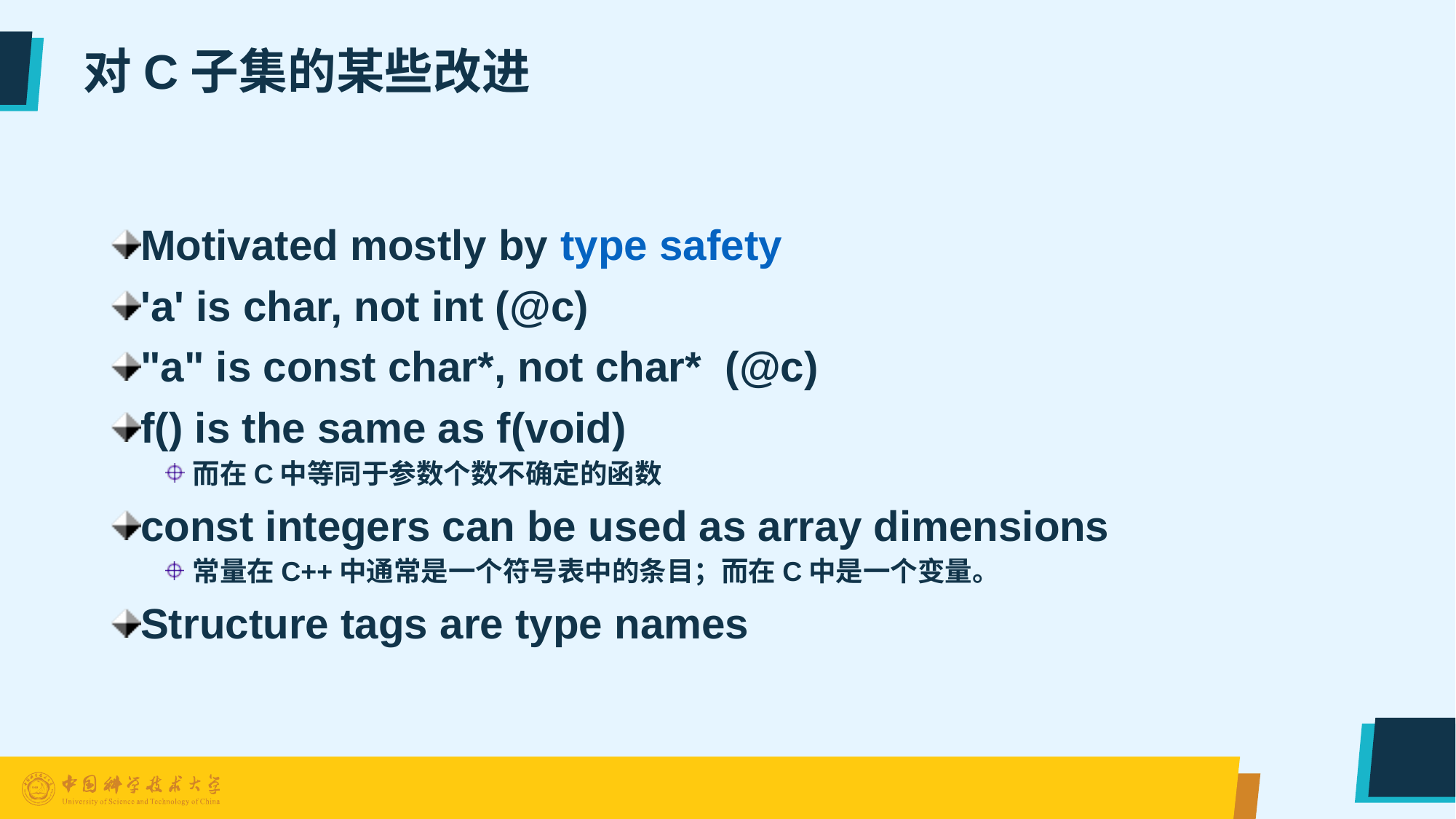

# 对C子集的某些改进
Motivated mostly by type safety
'a' is char, not int (@c)
"a" is const char*, not char*  (@c)
f() is the same as f(void)
而在C中等同于参数个数不确定的函数
const integers can be used as array dimensions
常量在C++中通常是一个符号表中的条目；而在C中是一个变量。
Structure tags are type names